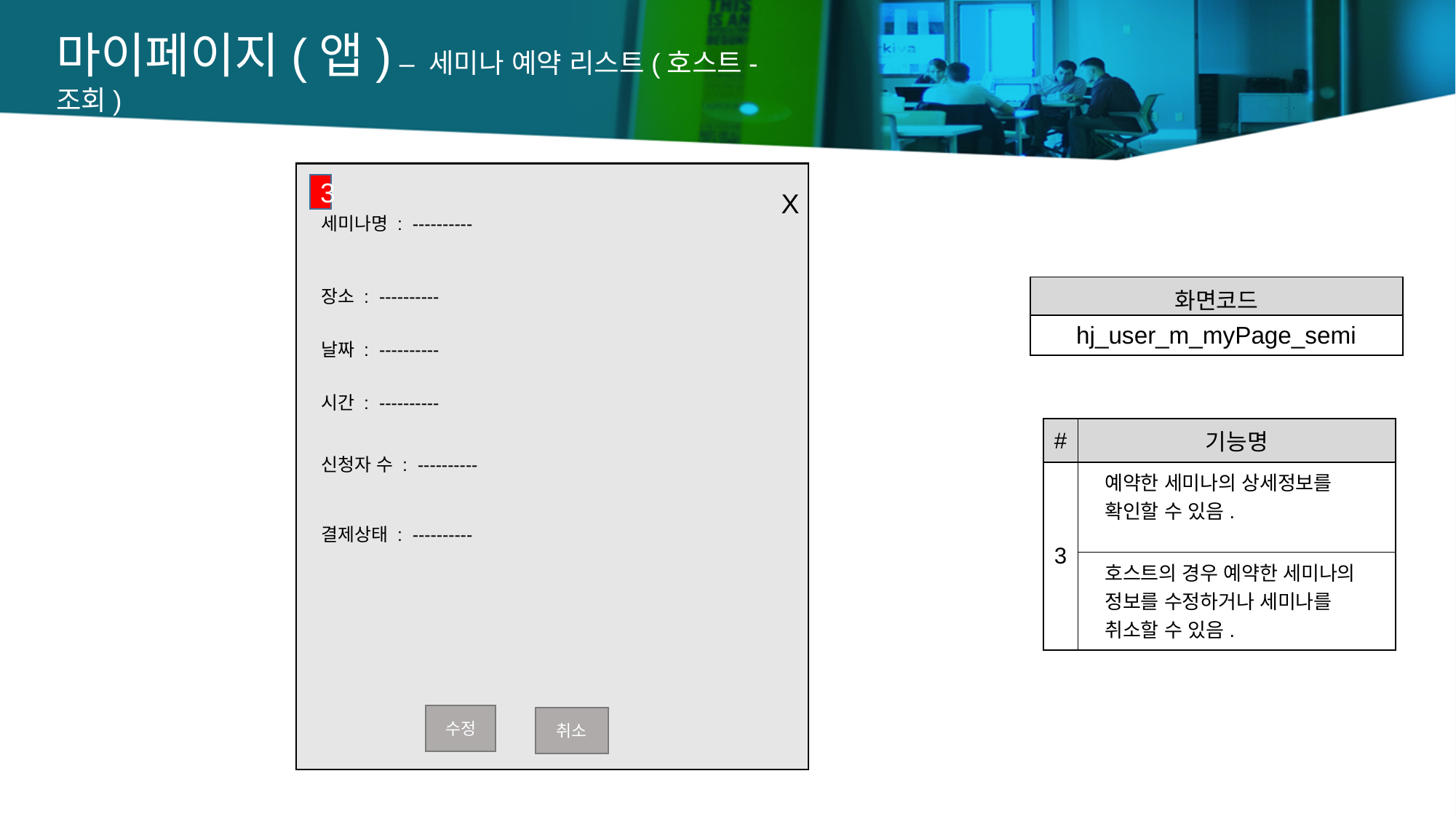

마이페이지(앱) – 세미나 예약 리스트(호스트-조회)

3
X
세미나명 :  ----------
장소 :  ----------
날짜 :  ----------
시간 :  ----------
신청자 수 :  ----------
결제상태 :  ----------
수정
취소
| 화면코드 |
| --- |
| hj\_user\_m\_myPage\_semi |
| # | 기능명 |
| --- | --- |
| 3 | 예약한 세미나의 상세정보를 확인할 수 있음. |
|  | 호스트의 경우 예약한 세미나의 정보를 수정하거나 세미나를 취소할 수 있음. |